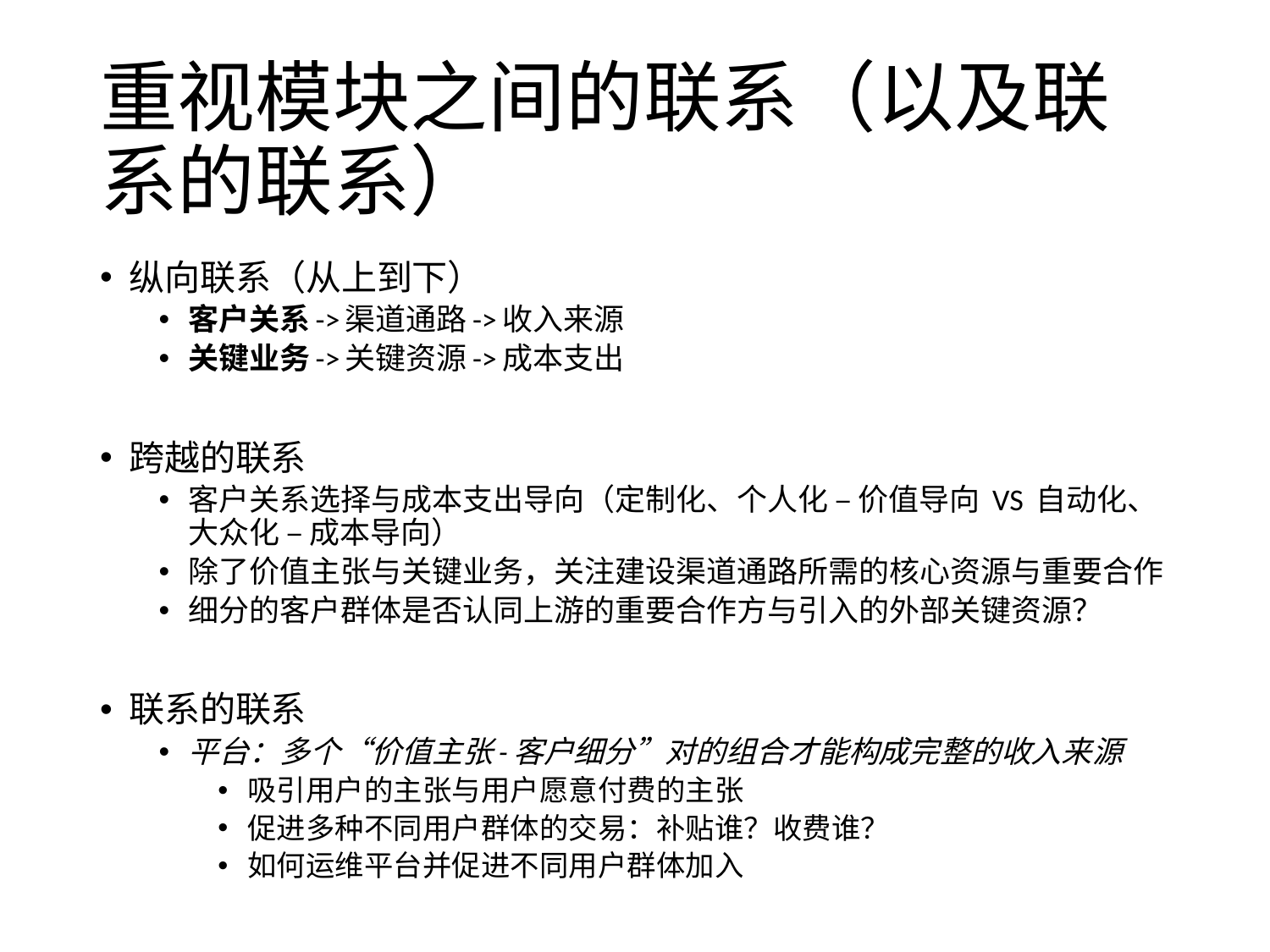

# 重视模块之间的联系（以及联系的联系）
纵向联系（从上到下）
客户关系->渠道通路->收入来源
关键业务->关键资源->成本支出

跨越的联系
客户关系选择与成本支出导向（定制化、个人化 – 价值导向 VS 自动化、大众化 – 成本导向）
除了价值主张与关键业务，关注建设渠道通路所需的核心资源与重要合作
细分的客户群体是否认同上游的重要合作方与引入的外部关键资源？

联系的联系
平台：多个“价值主张-客户细分”对的组合才能构成完整的收入来源
吸引用户的主张与用户愿意付费的主张
促进多种不同用户群体的交易：补贴谁？收费谁？
如何运维平台并促进不同用户群体加入